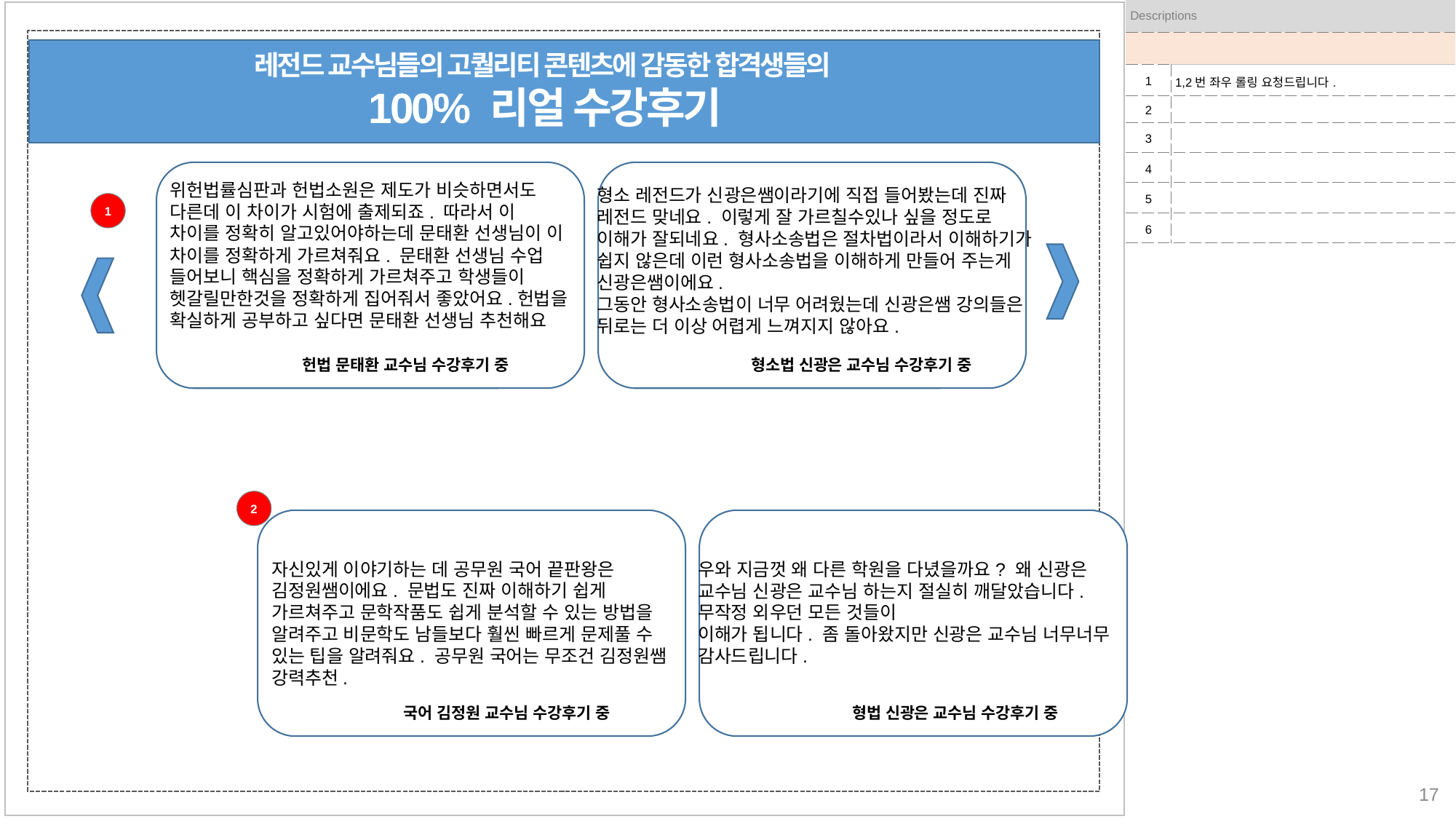

| Descriptions |  |
| --- | --- |
|  |  |
| 1 | 1,2번 좌우 롤링 요청드립니다. |
| 2 |  |
| 3 |  |
| 4 |  |
| 5 |  |
| 6 |  |

레전드 교수님들의 고퀄리티 콘텐츠에 감동한 합격생들의
100% 리얼 수강후기

위헌법률심판과 헌법소원은 제도가 비슷하면서도 다른데 이 차이가 시험에 출제되죠. 따라서 이 차이를 정확히 알고있어야하는데 문태환 선생님이 이 차이를 정확하게 가르쳐줘요. 문태환 선생님 수업 들어보니 핵심을 정확하게 가르쳐주고 학생들이 헷갈릴만한것을 정확하게 집어줘서 좋았어요.헌법을 확실하게 공부하고 싶다면 문태환 선생님 추천해요
형소 레전드가 신광은쌤이라기에 직접 들어봤는데 진짜 레전드 맞네요. 이렇게 잘 가르칠수있나 싶을 정도로 이해가 잘되네요. 형사소송법은 절차법이라서 이해하기가 쉽지 않은데 이런 형사소송법을 이해하게 만들어 주는게 신광은쌤이에요.
그동안 형사소송법이 너무 어려웠는데 신광은쌤 강의들은 뒤로는 더 이상 어렵게 느껴지지 않아요.
1

헌법 문태환 교수님 수강후기 중
형소법 신광은 교수님 수강후기 중
2

자신있게 이야기하는 데 공무원 국어 끝판왕은 김정원쌤이에요. 문법도 진짜 이해하기 쉽게 가르쳐주고 문학작품도 쉽게 분석할 수 있는 방법을 알려주고 비문학도 남들보다 훨씬 빠르게 문제풀 수 있는 팁을 알려줘요. 공무원 국어는 무조건 김정원쌤 강력추천.
우와 지금껏 왜 다른 학원을 다녔을까요? 왜 신광은 교수님 신광은 교수님 하는지 절실히 깨달았습니다.무작정 외우던 모든 것들이
이해가 됩니다. 좀 돌아왔지만 신광은 교수님 너무너무 감사드립니다.
국어 김정원 교수님 수강후기 중
형법 신광은 교수님 수강후기 중
17